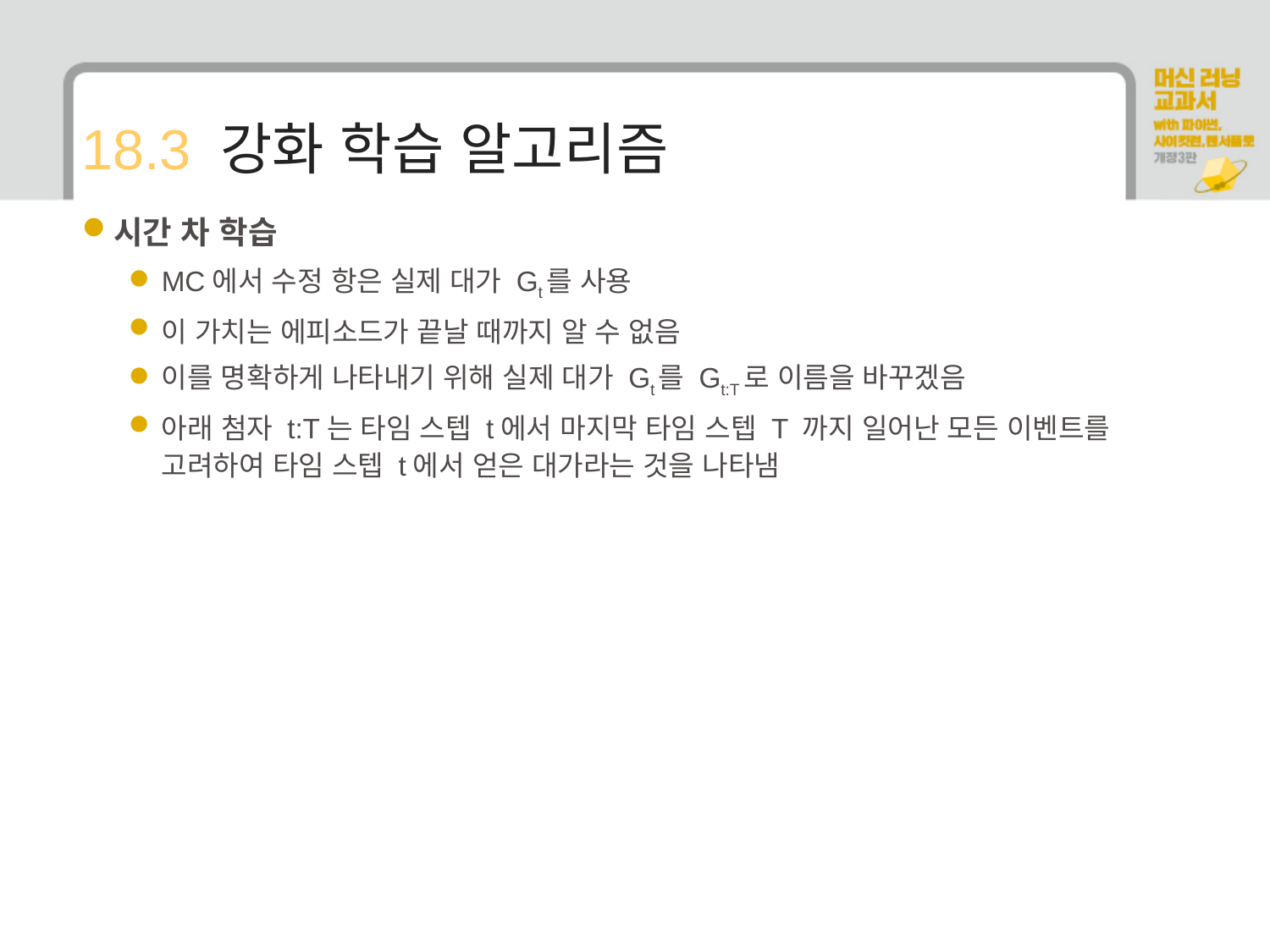

# 18.3 강화 학습 알고리즘
시간 차 학습
MC에서 수정 항은 실제 대가 Gt를 사용
이 가치는 에피소드가 끝날 때까지 알 수 없음
이를 명확하게 나타내기 위해 실제 대가 Gt를 Gt:T로 이름을 바꾸겠음
아래 첨자 t:T는 타임 스텝 t에서 마지막 타임 스텝 T 까지 일어난 모든 이벤트를 고려하여 타임 스텝 t에서 얻은 대가라는 것을 나타냄